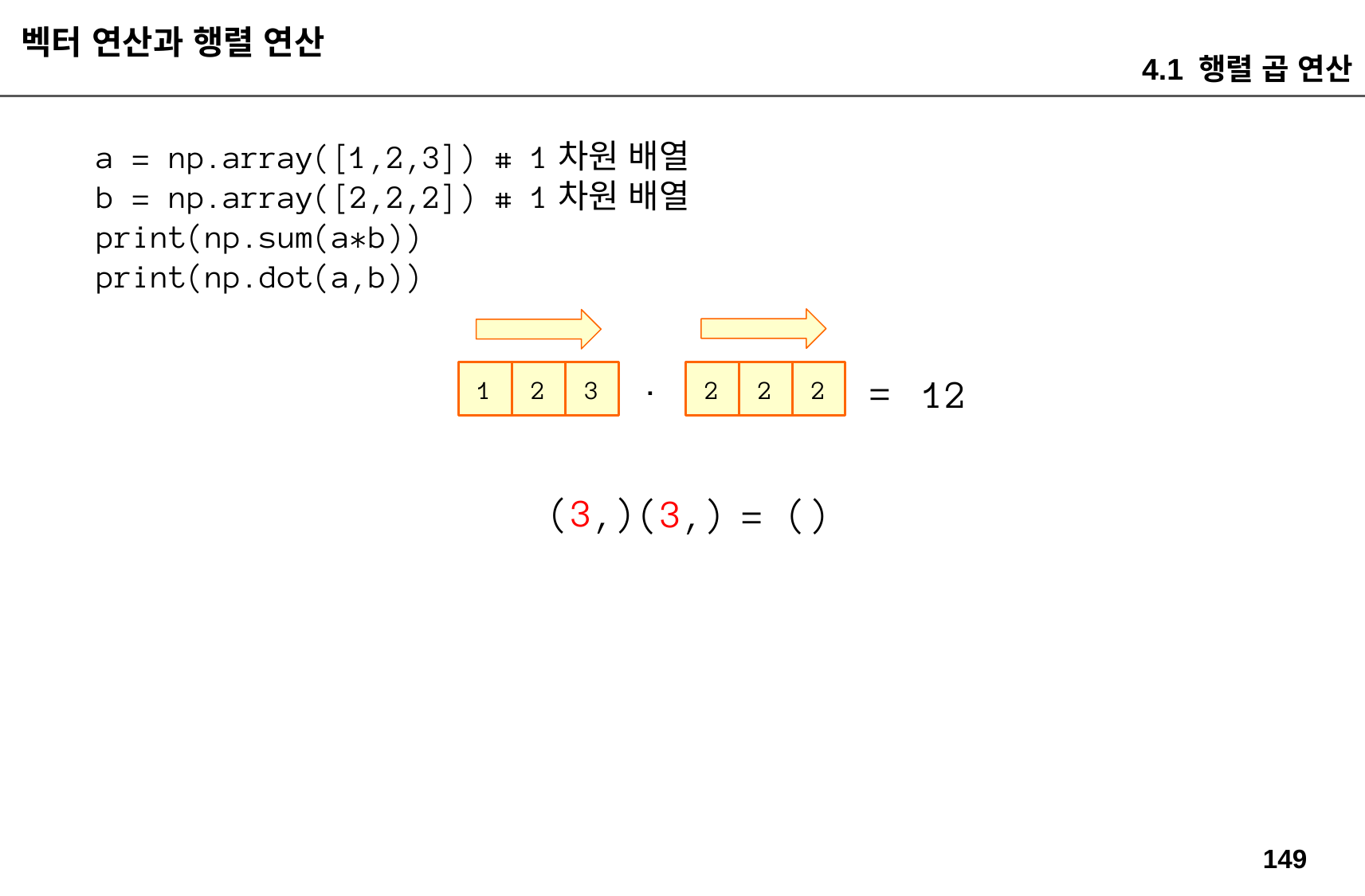

벡터 연산과 행렬 연산
4.1 행렬 곱 연산
a = np.array([1,2,3]) # 1차원 배열
b = np.array([2,2,2]) # 1차원 배열
print(np.sum(a*b))
print(np.dot(a,b))

.
=
1
2
3
2
2
2
12
(3,)
(3,)
()
=